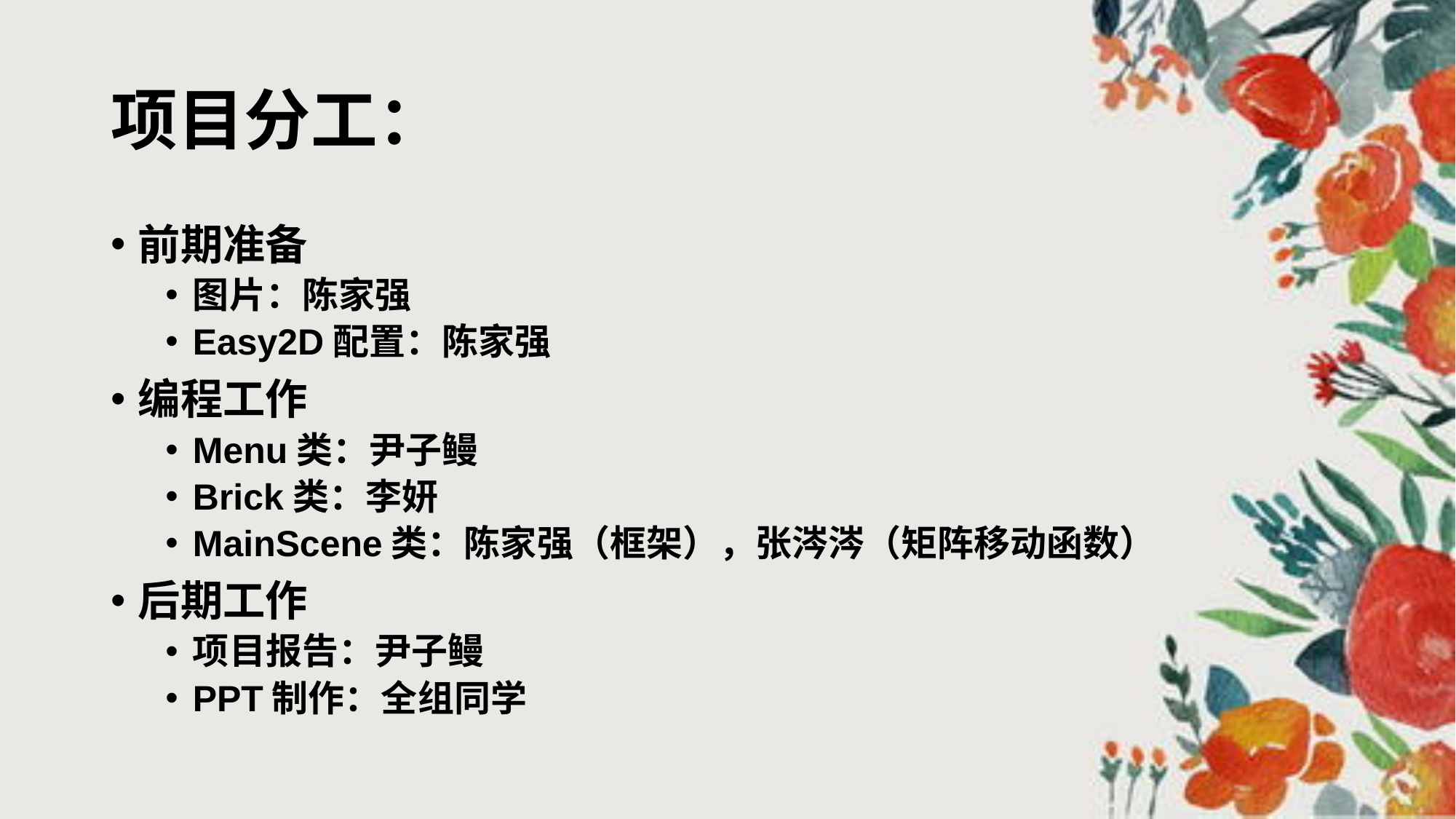

# 项目分工：
前期准备
图片：陈家强
Easy2D配置：陈家强
编程工作
Menu类：尹子鳗
Brick类：李妍
MainScene类：陈家强（框架），张涔涔（矩阵移动函数）
后期工作
项目报告：尹子鳗
PPT制作：全组同学